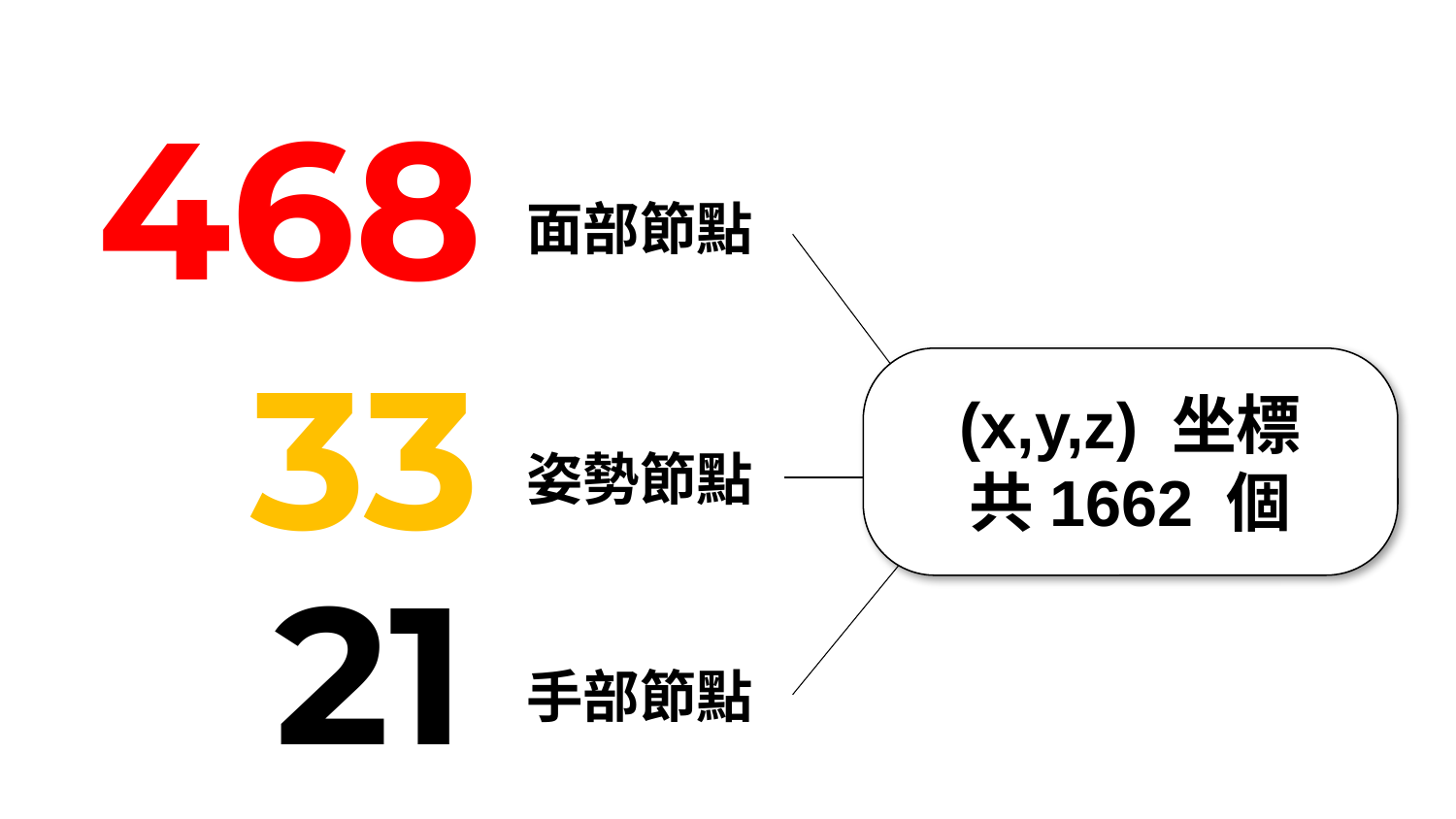

468
面部節點
33
(x,y,z) 坐標
共1662 個
姿勢節點
21
手部節點